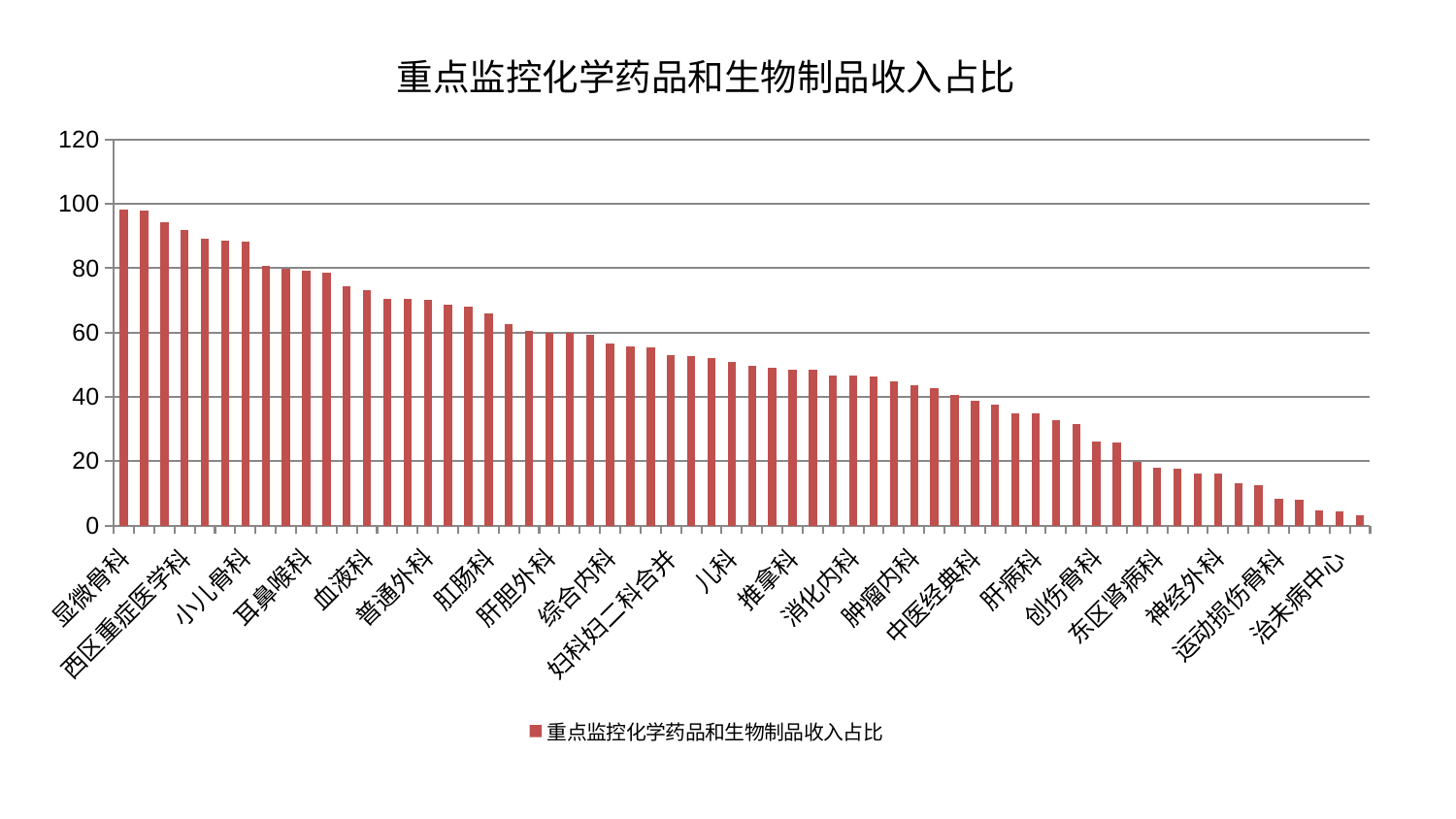

### Chart: 重点监控化学药品和生物制品收入占比

| Category | 重点监控化学药品和生物制品收入占比 |
|---|---|
| 显微骨科 | 98.3587625080788 |
| 心病一科 | 98.02102873170652 |
| 关节骨科 | 94.44904744084445 |
| 西区重症医学科 | 92.02334557921088 |
| 神经内科 | 89.28603038355334 |
| 小儿推拿科 | 88.65583456259594 |
| 小儿骨科 | 88.43694609651197 |
| 口腔科 | 80.85019133676707 |
| 肾脏内科 | 79.85515637163031 |
| 耳鼻喉科 | 79.29991703533574 |
| 中医外治中心 | 78.62673574427343 |
| 呼吸内科 | 74.53634863878844 |
| 血液科 | 73.09019001091815 |
| 泌尿外科 | 70.52838173434127 |
| 妇科 | 70.52829869344936 |
| 普通外科 | 70.18390416196509 |
| 内分泌科 | 68.63232263557538 |
| 胸外科 | 67.9314988765303 |
| 肛肠科 | 66.04598541787476 |
| 脑病一科 | 62.54850554011866 |
| 老年医学科 | 60.37585987506178 |
| 肝胆外科 | 59.96105827774731 |
| 针灸科 | 59.87722556960502 |
| 心病二科 | 59.22550270794329 |
| 综合内科 | 56.73890716980503 |
| 风湿病科 | 55.83184428267178 |
| 妇二科 | 55.322784054077154 |
| 妇科妇二科合并 | 52.92862981875983 |
| 产科 | 52.65780077002569 |
| 重症医学科 | 52.18204546556065 |
| 儿科 | 50.91817854555571 |
| 脑病三科 | 49.60876656425916 |
| 心病四科 | 48.90150970323728 |
| 推拿科 | 48.525831575727985 |
| 周围血管科 | 48.45314751331309 |
| 康复科 | 46.7657519757017 |
| 消化内科 | 46.615188805561814 |
| 骨科 | 46.26467502937886 |
| 心血管内科 | 44.70936067549292 |
| 肿瘤内科 | 43.72635978517414 |
| 乳腺甲状腺外科 | 42.59428111720751 |
| 脑病二科 | 40.57763167907675 |
| 中医经典科 | 38.913327192229815 |
| 美容皮肤科 | 37.626150537515635 |
| 男科 | 34.78427772160211 |
| 肝病科 | 34.698675985569324 |
| 东区重症医学科 | 32.67304742810704 |
| 眼科 | 31.472977575121153 |
| 创伤骨科 | 26.00026690608015 |
| 肾病科 | 25.70952583390853 |
| 微创骨科 | 19.800997829338197 |
| 东区肾病科 | 17.968114610773256 |
| 皮肤科 | 17.583619875162814 |
| 身心医学科 | 16.199970032051915 |
| 神经外科 | 16.1616495830172 |
| 脊柱骨科 | 13.274229233378975 |
| 医院 | 12.492825483391169 |
| 运动损伤骨科 | 8.443406231173721 |
| 脾胃科消化科合并 | 8.074388569596792 |
| 心病三科 | 4.680818580519697 |
| 治未病中心 | 4.318488348462779 |
| 脾胃病科 | 3.2848435148499 |
313